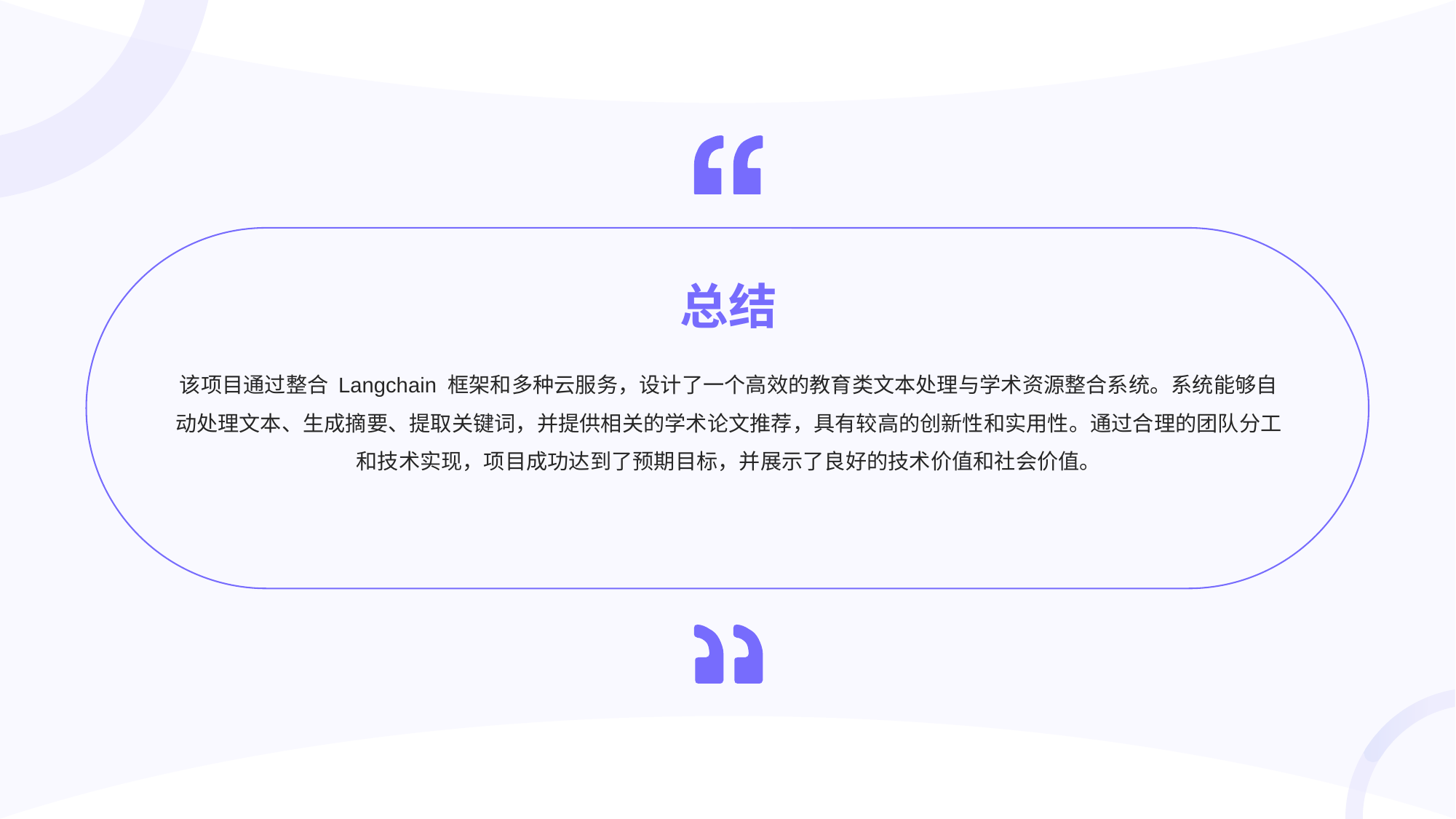

# 总结
该项目通过整合 Langchain 框架和多种云服务，设计了一个高效的教育类文本处理与学术资源整合系统。系统能够自动处理文本、生成摘要、提取关键词，并提供相关的学术论文推荐，具有较高的创新性和实用性。通过合理的团队分工和技术实现，项目成功达到了预期目标，并展示了良好的技术价值和社会价值。